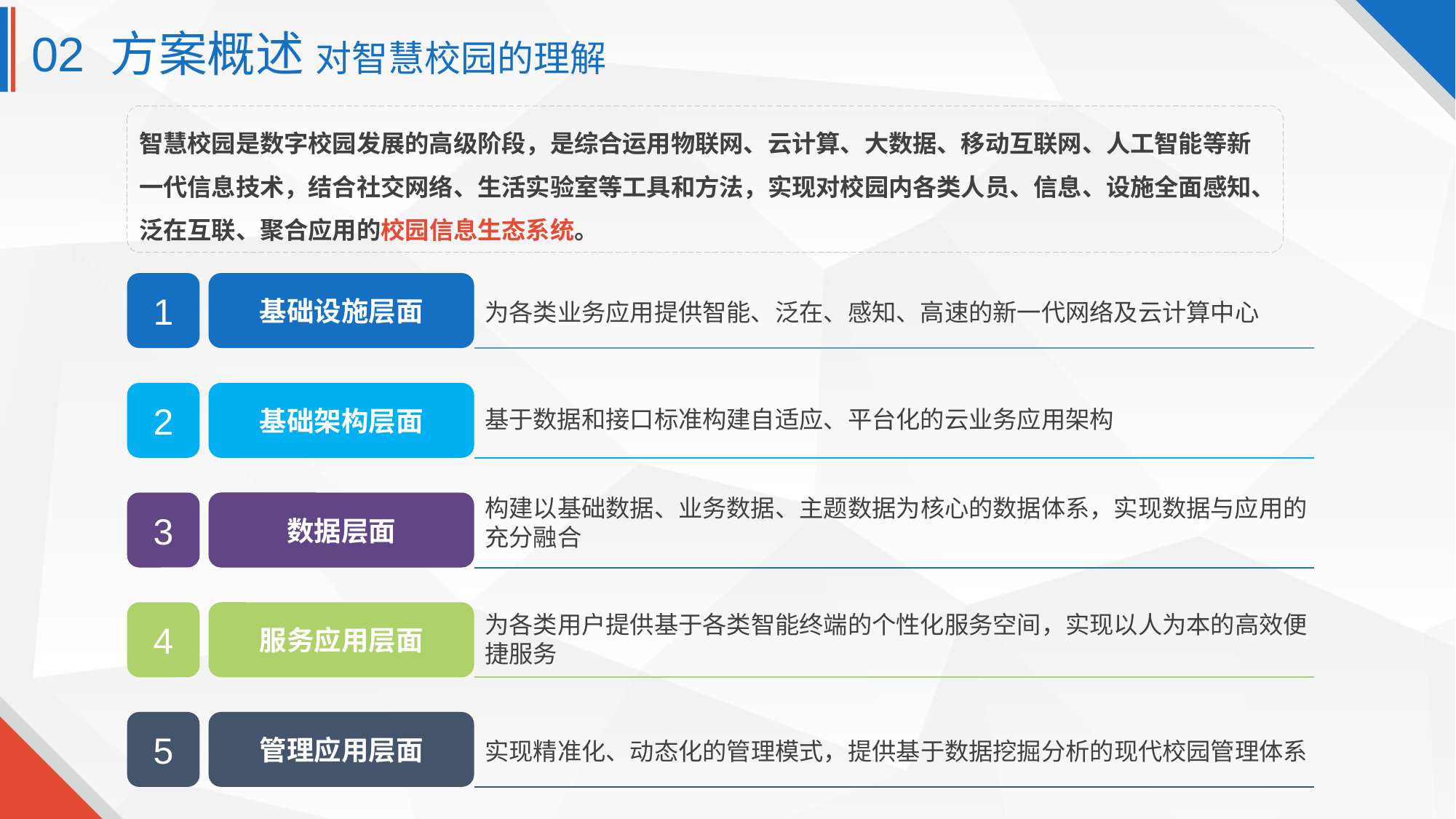

02 方案概述 对智慧校园的理解
智慧校园是数字校园发展的高级阶段，是综合运用物联网、云计算、大数据、移动互联网、人工智能等新一代信息技术，结合社交网络、生活实验室等工具和方法，实现对校园内各类人员、信息、设施全面感知、泛在互联、聚合应用的校园信息生态系统。
1
基础设施层面
为各类业务应用提供智能、泛在、感知、高速的新一代网络及云计算中心
2
基础架构层面
基于数据和接口标准构建自适应、平台化的云业务应用架构
构建以基础数据、业务数据、主题数据为核心的数据体系，实现数据与应用的充分融合
3
数据层面
4
服务应用层面
为各类用户提供基于各类智能终端的个性化服务空间，实现以人为本的高效便捷服务
5
管理应用层面
实现精准化、动态化的管理模式，提供基于数据挖掘分析的现代校园管理体系